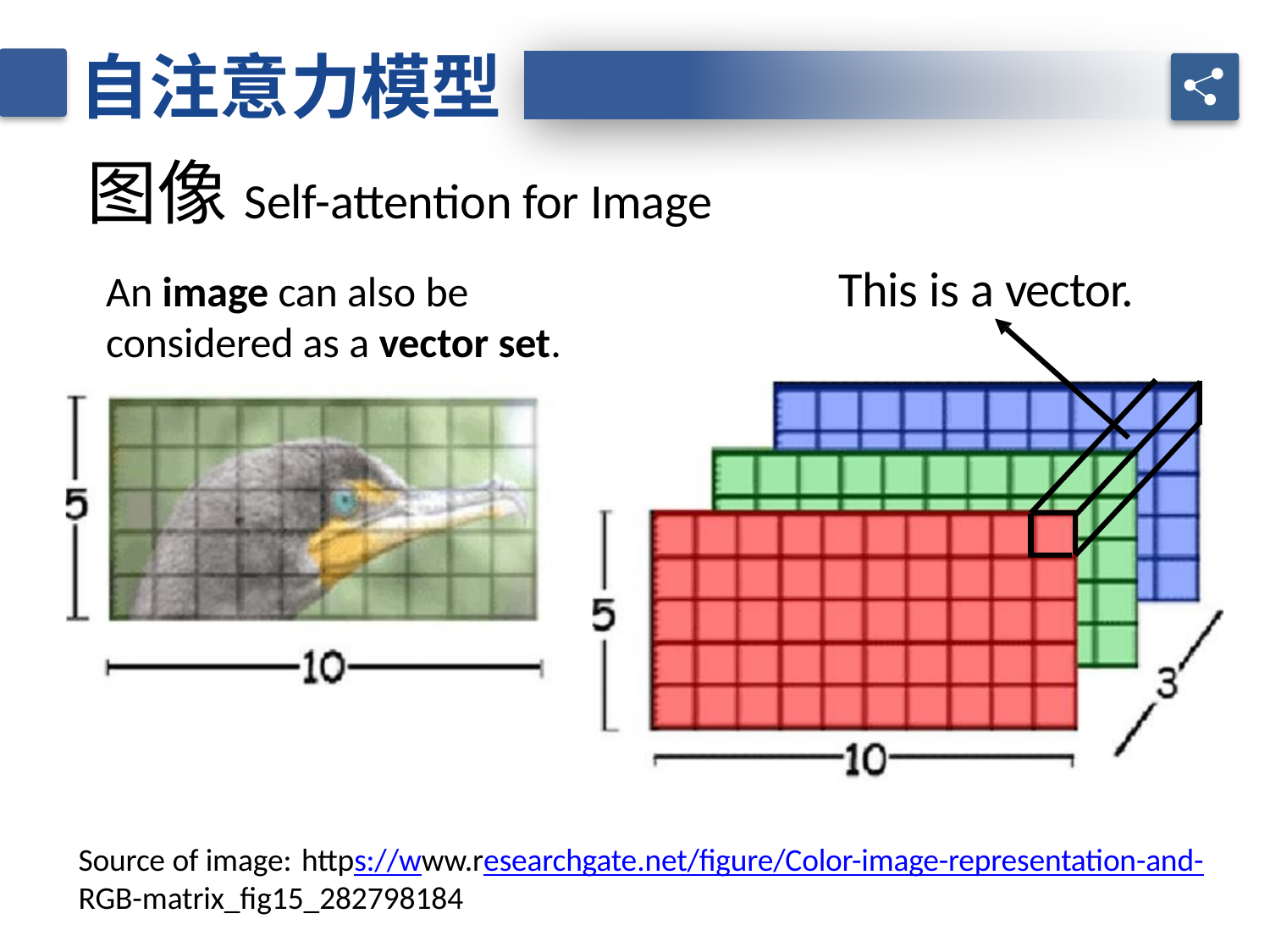

自注意力模型

图像Self-attention for Image
This is a vector.
An image can also be  considered as a vector set.

Source of image: https://www.researchgate.net/figure/Color-image-representation-and-
RGB-matrix_fig15_282798184